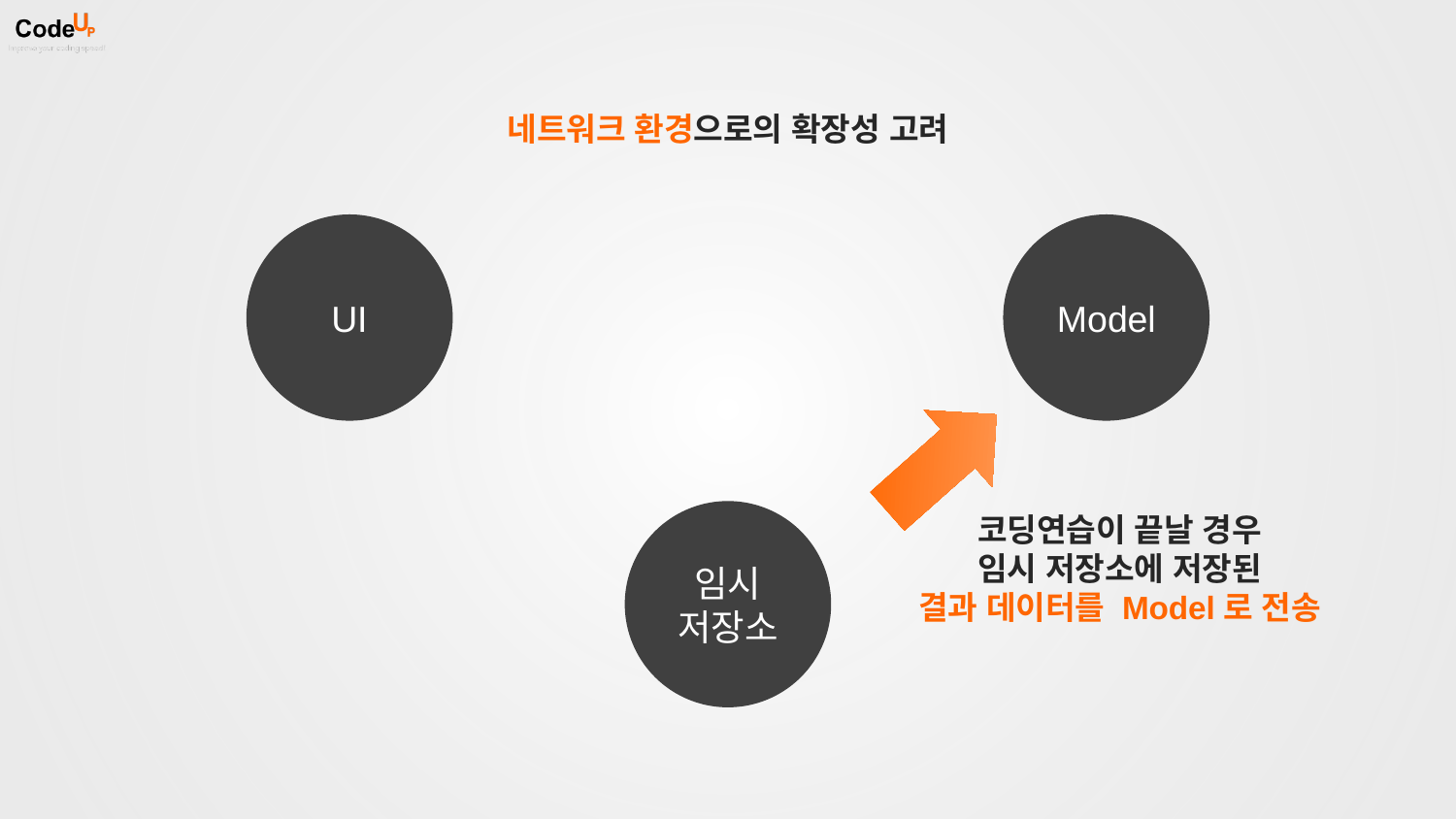

네트워크 환경으로의 확장성 고려
UI
Model

임시
저장소
코딩연습이 끝날 경우
임시 저장소에 저장된
결과 데이터를 Model로 전송